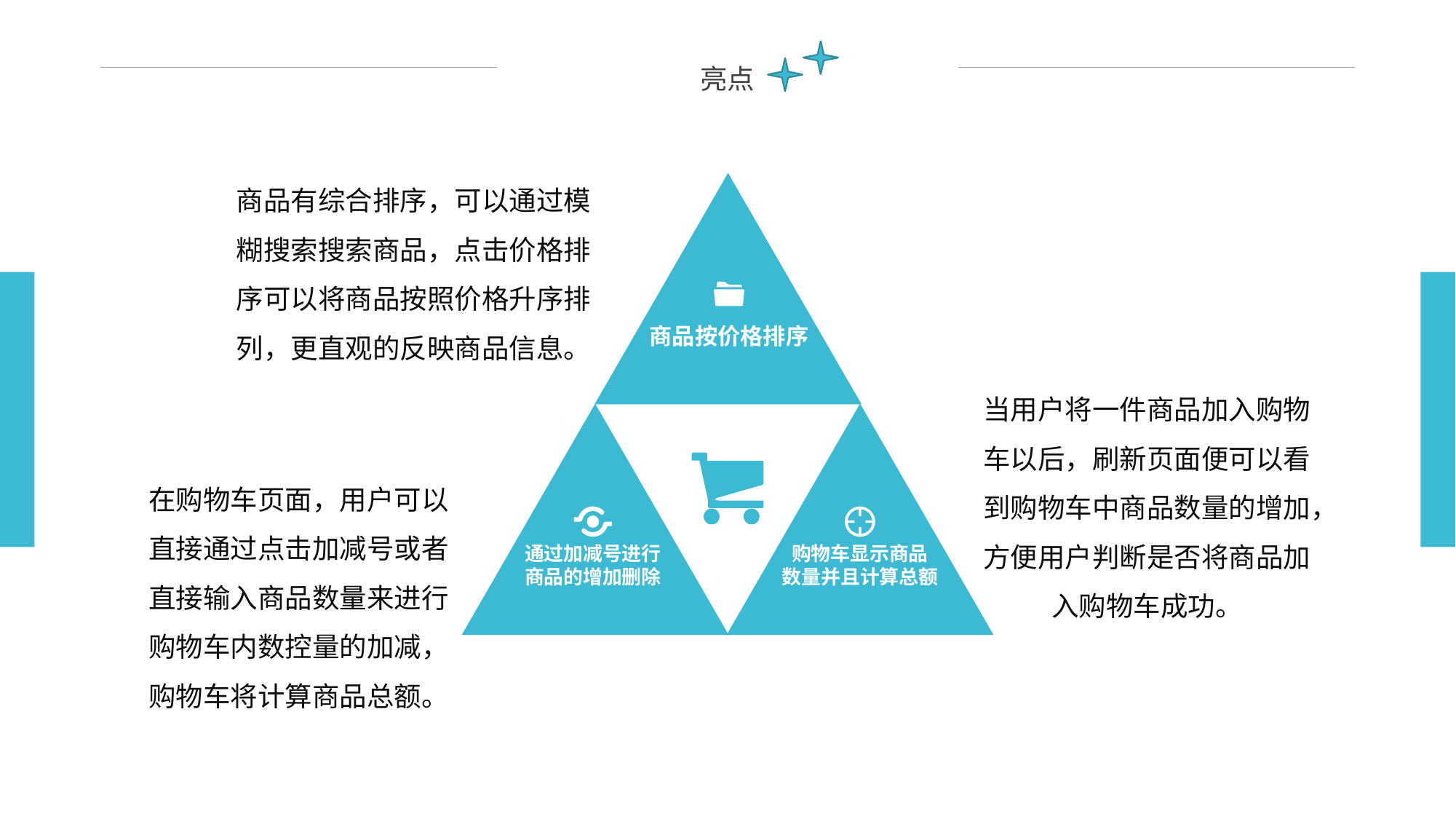

亮点

商品有综合排序，可以通过模糊搜索搜索商品，点击价格排序可以将商品按照价格升序排列，更直观的反映商品信息。

商品按价格排序

购物车显示商品
数量并且计算总额
通过加减号进行
商品的增加删除
当用户将一件商品加入购物车以后，刷新页面便可以看到购物车中商品数量的增加，方便用户判断是否将商品加入购物车成功。
在购物车页面，用户可以直接通过点击加减号或者直接输入商品数量来进行购物车内数控量的加减，购物车将计算商品总额。